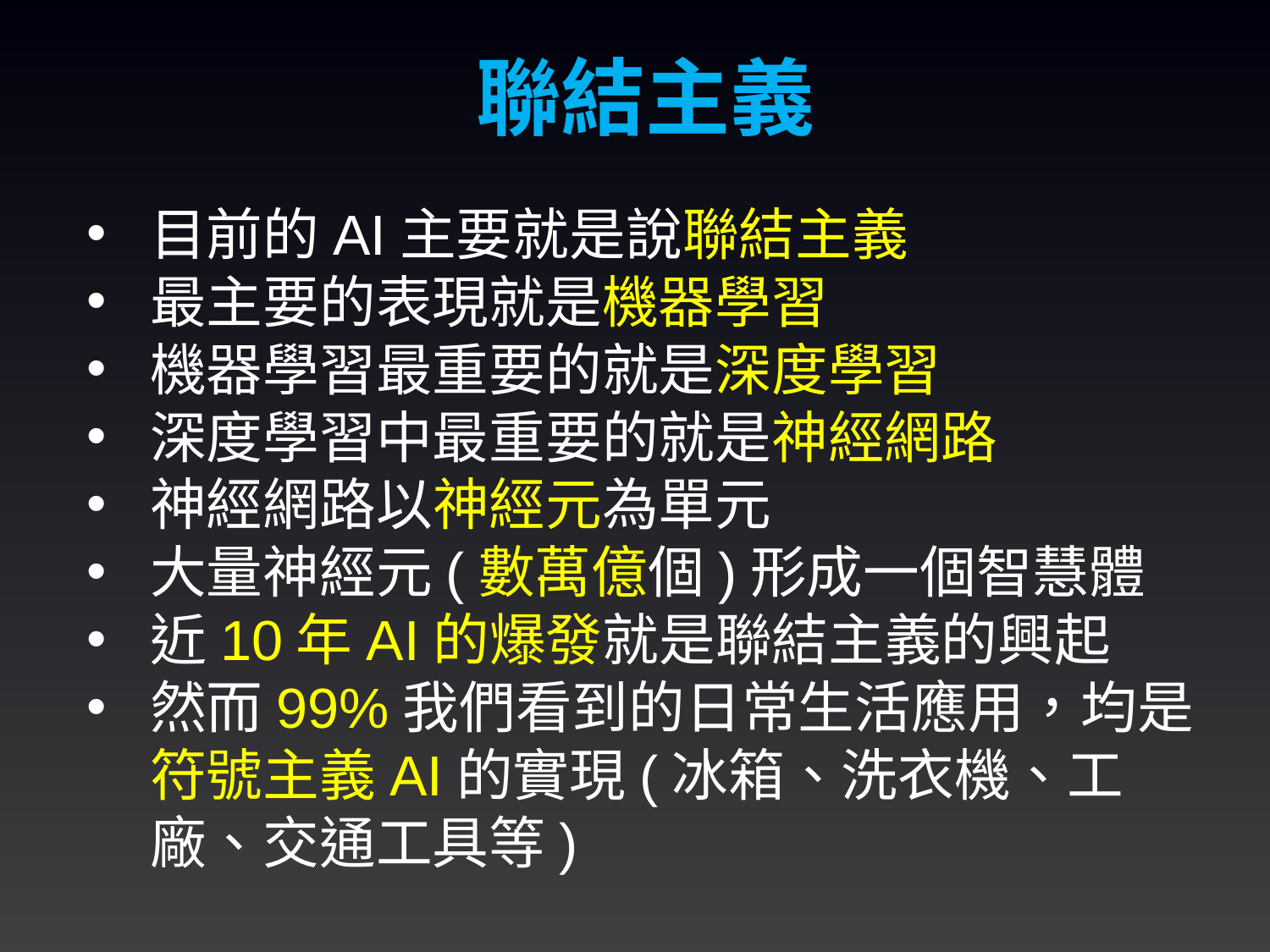

聯結主義
目前的AI主要就是說聯結主義
最主要的表現就是機器學習
機器學習最重要的就是深度學習
深度學習中最重要的就是神經網路
神經網路以神經元為單元
大量神經元(數萬億個)形成一個智慧體
近10年AI的爆發就是聯結主義的興起
然而99%我們看到的日常生活應用，均是符號主義AI的實現(冰箱、洗衣機、工廠、交通工具等)